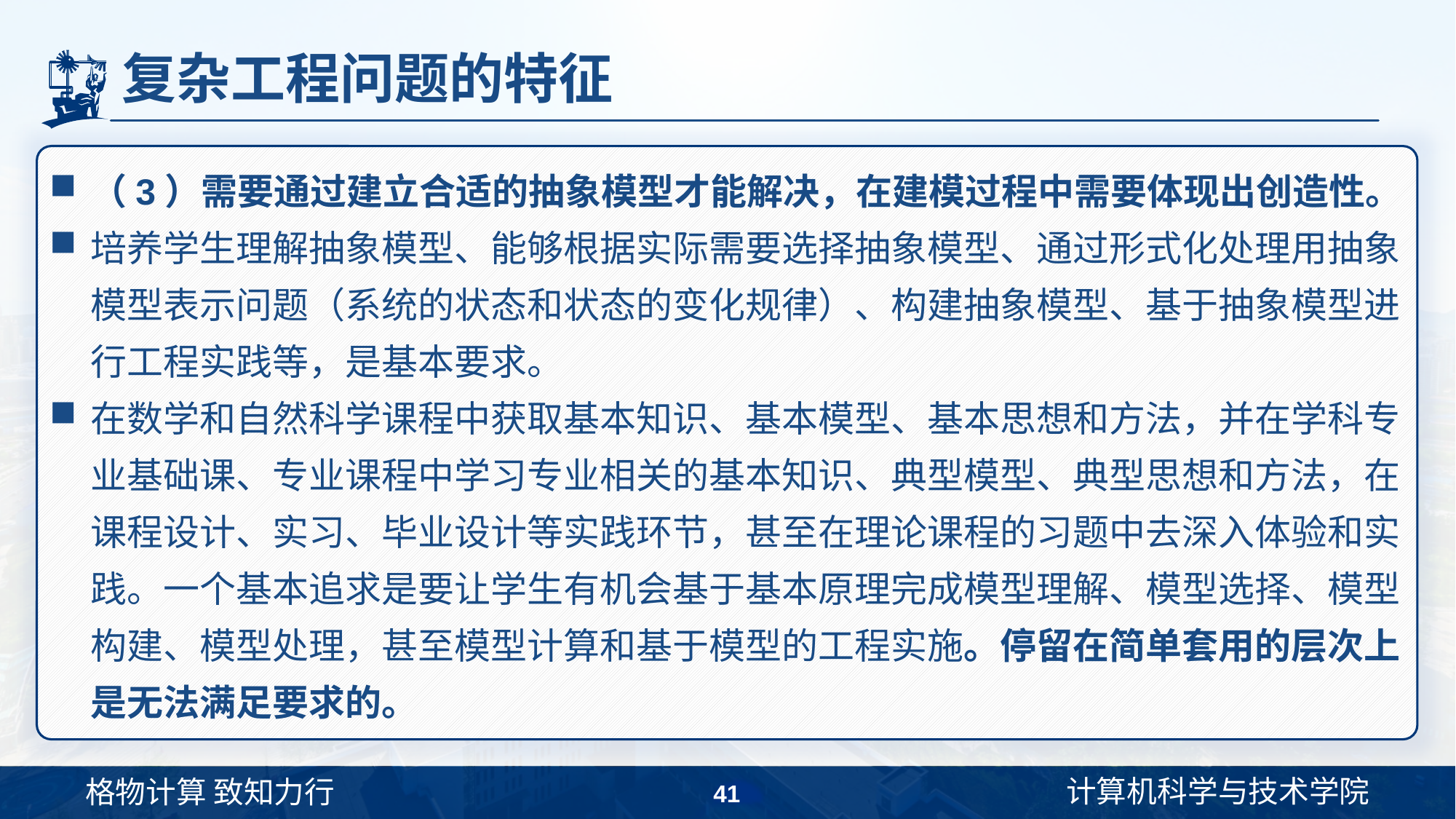

# 复杂工程问题的特征
（3）需要通过建立合适的抽象模型才能解决，在建模过程中需要体现出创造性。
培养学生理解抽象模型、能够根据实际需要选择抽象模型、通过形式化处理用抽象模型表示问题（系统的状态和状态的变化规律）、构建抽象模型、基于抽象模型进行工程实践等，是基本要求。
在数学和自然科学课程中获取基本知识、基本模型、基本思想和方法，并在学科专业基础课、专业课程中学习专业相关的基本知识、典型模型、典型思想和方法，在课程设计、实习、毕业设计等实践环节，甚至在理论课程的习题中去深入体验和实践。一个基本追求是要让学生有机会基于基本原理完成模型理解、模型选择、模型构建、模型处理，甚至模型计算和基于模型的工程实施。停留在简单套用的层次上是无法满足要求的。
41